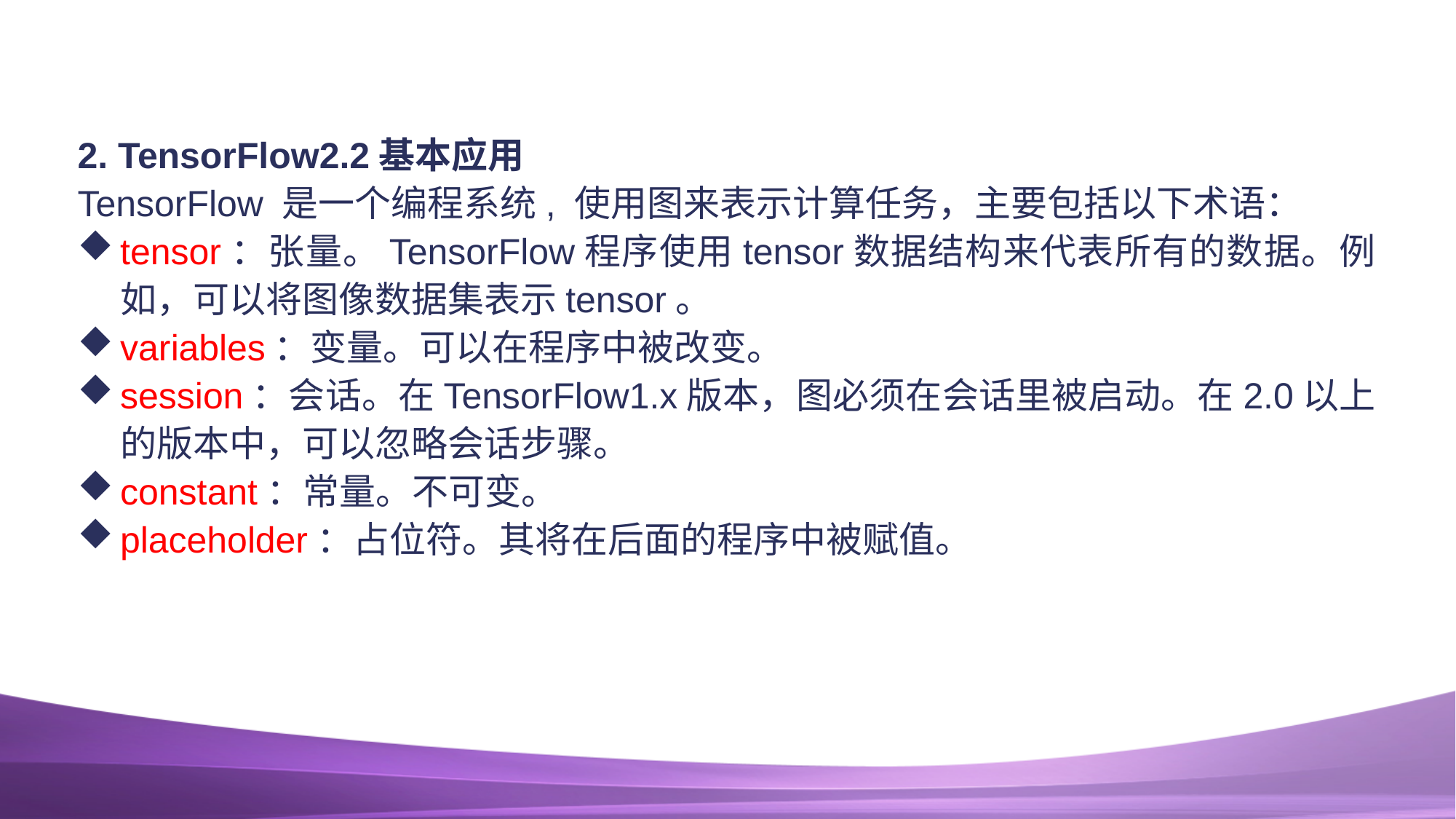

#
2. TensorFlow2.2基本应用
TensorFlow 是一个编程系统, 使用图来表示计算任务，主要包括以下术语：
tensor：张量。TensorFlow程序使用tensor数据结构来代表所有的数据。例如，可以将图像数据集表示tensor。
variables：变量。可以在程序中被改变。
session：会话。在TensorFlow1.x版本，图必须在会话里被启动。在2.0以上的版本中，可以忽略会话步骤。
constant：常量。不可变。
placeholder：占位符。其将在后面的程序中被赋值。